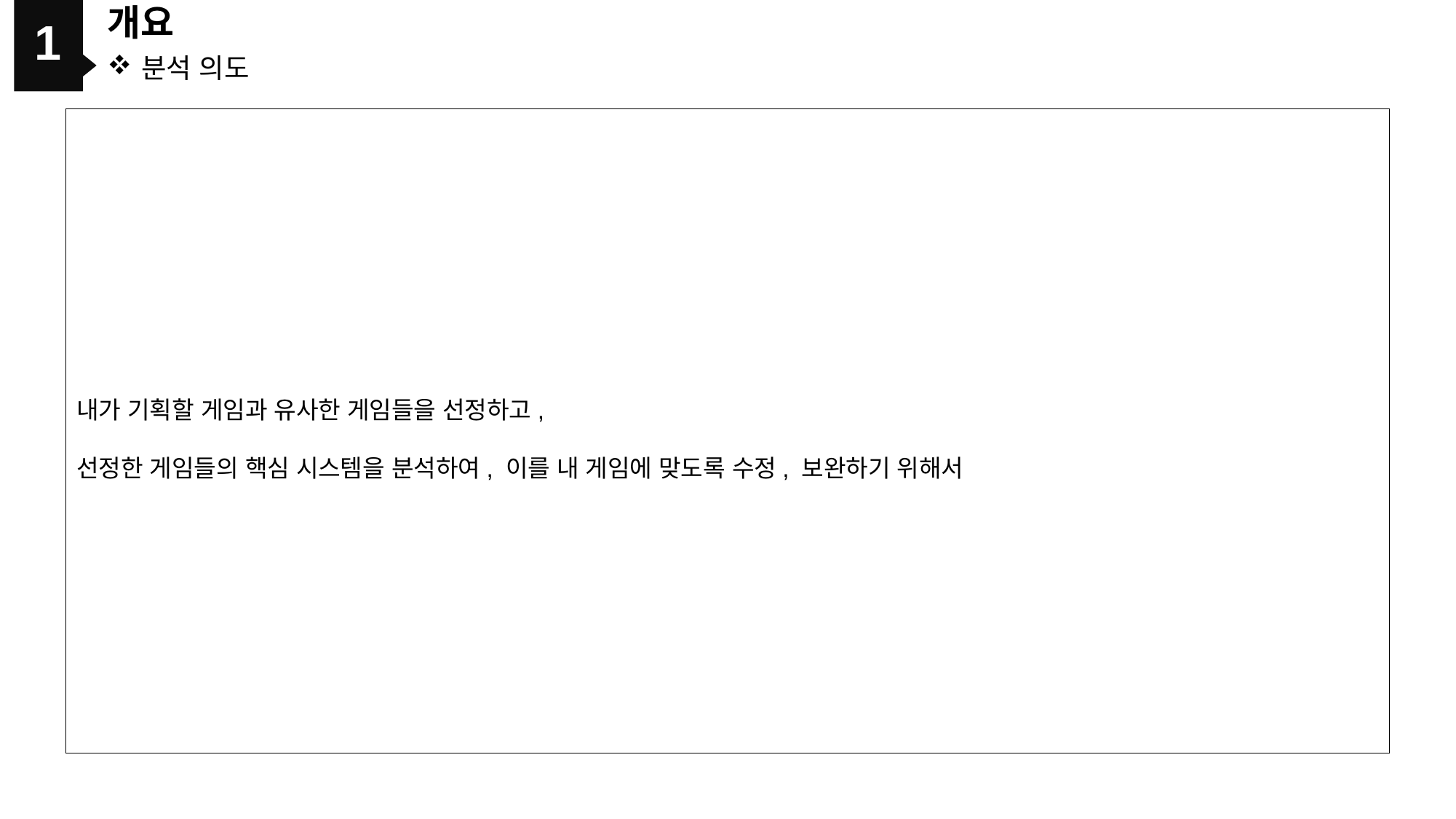

1
개요
분석 의도
내가 기획할 게임과 유사한 게임들을 선정하고,
선정한 게임들의 핵심 시스템을 분석하여, 이를 내 게임에 맞도록 수정, 보완하기 위해서